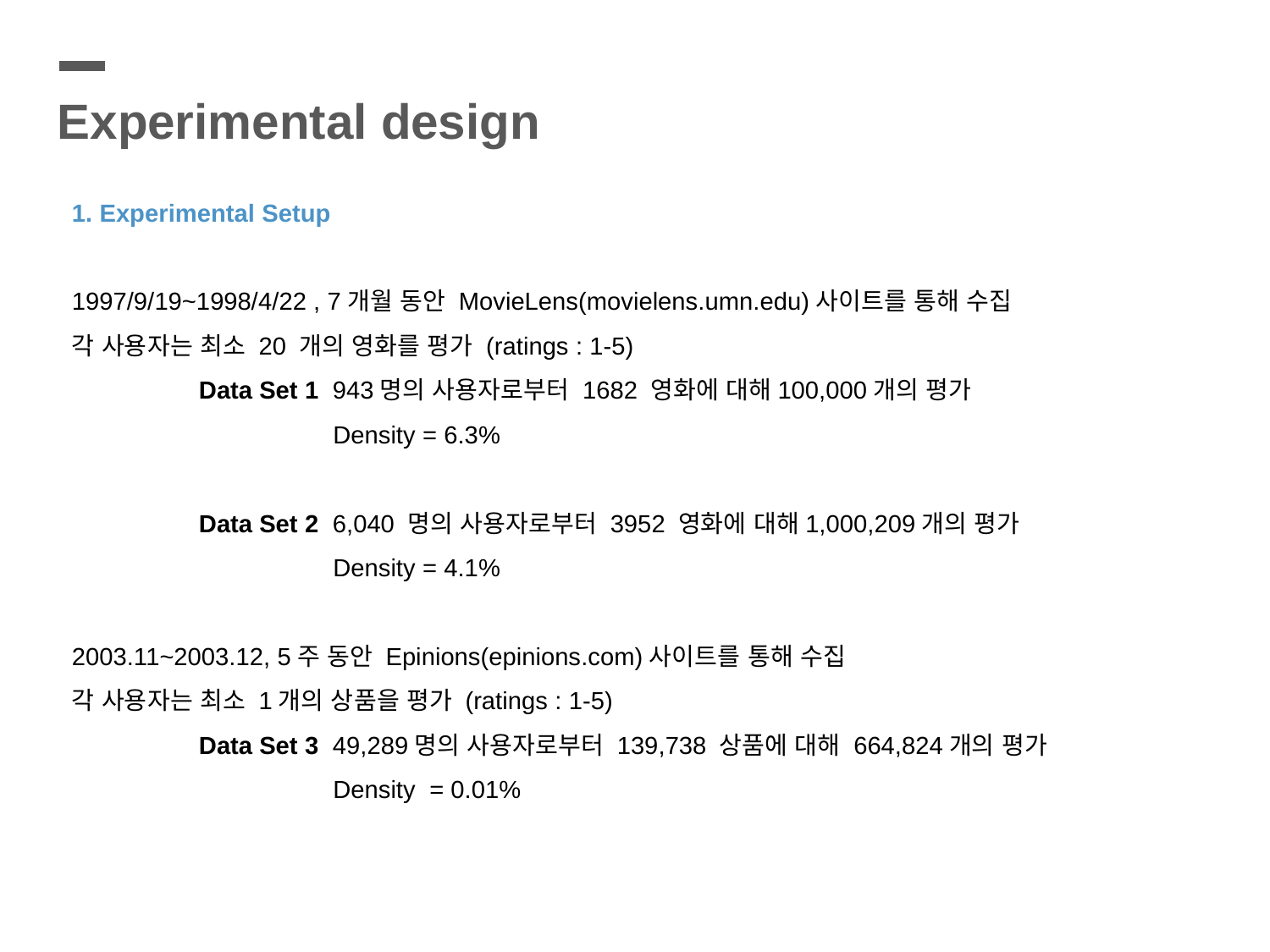

Experimental design
1. Experimental Setup

1997/9/19~1998/4/22 , 7개월 동안 MovieLens(movielens.umn.edu)사이트를 통해 수집
각 사용자는 최소 20 개의 영화를 평가 (ratings : 1-5)
	Data Set 1  943명의 사용자로부터 1682 영화에 대해100,000개의 평가
		 Density = 6.3%

 	Data Set 2  6,040 명의 사용자로부터 3952 영화에 대해1,000,209개의 평가
		 Density = 4.1%

2003.11~2003.12, 5주 동안 Epinions(epinions.com)사이트를 통해 수집
각 사용자는 최소 1개의 상품을 평가 (ratings : 1-5)
	Data Set 3  49,289명의 사용자로부터 139,738 상품에 대해 664,824개의 평가
		 Density  = 0.01%